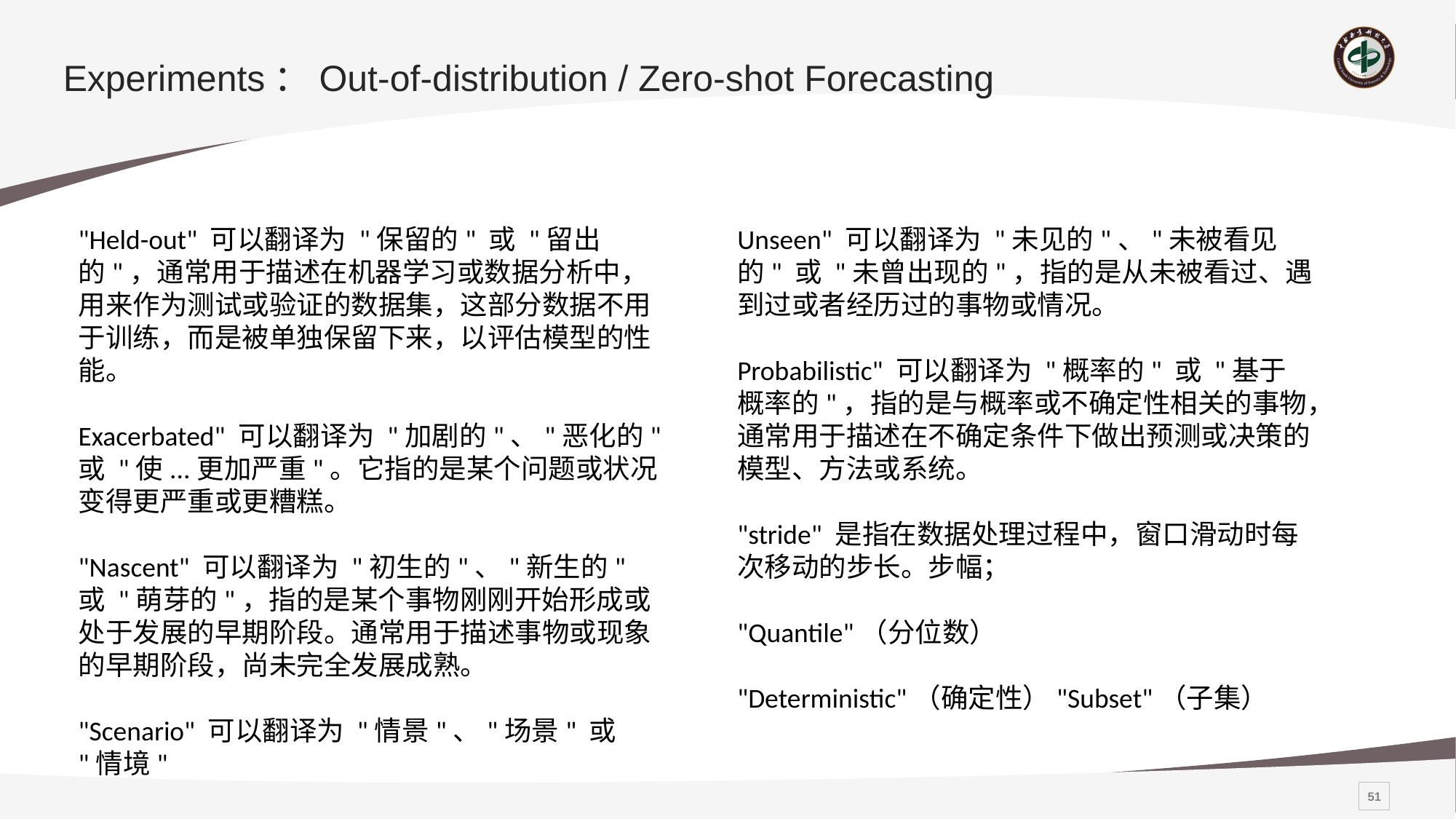

# Experiments：Out-of-distribution / Zero-shot Forecasting
"Held-out" 可以翻译为 "保留的" 或 "留出的"，通常用于描述在机器学习或数据分析中，用来作为测试或验证的数据集，这部分数据不用于训练，而是被单独保留下来，以评估模型的性能。

Exacerbated" 可以翻译为 "加剧的"、"恶化的" 或 "使...更加严重"。它指的是某个问题或状况变得更严重或更糟糕。

"Nascent" 可以翻译为 "初生的"、"新生的" 或 "萌芽的"，指的是某个事物刚刚开始形成或处于发展的早期阶段。通常用于描述事物或现象的早期阶段，尚未完全发展成熟。

"Scenario" 可以翻译为 "情景"、"场景" 或 "情境"
Unseen" 可以翻译为 "未见的"、"未被看见的" 或 "未曾出现的"，指的是从未被看过、遇到过或者经历过的事物或情况。

Probabilistic" 可以翻译为 "概率的" 或 "基于概率的"，指的是与概率或不确定性相关的事物，通常用于描述在不确定条件下做出预测或决策的模型、方法或系统。

"stride" 是指在数据处理过程中，窗口滑动时每次移动的步长。步幅；

"Quantile"（分位数）

"Deterministic"（确定性）"Subset"（子集）